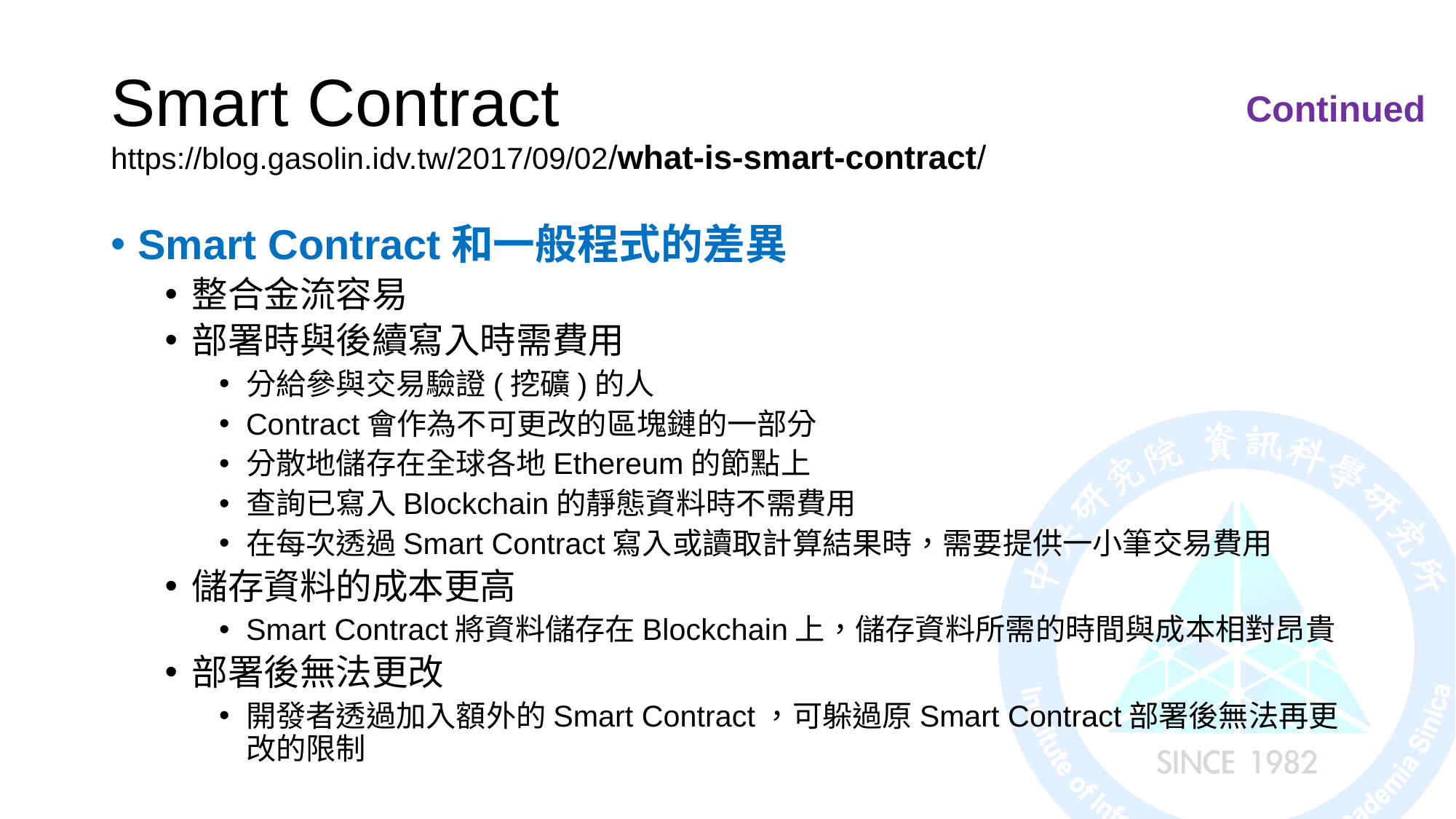

# Smart Contract https://blog.gasolin.idv.tw/2017/09/02/what-is-smart-contract/
Continued
Smart Contract和一般程式的差異
整合金流容易
部署時與後續寫入時需費用
分給參與交易驗證(挖礦)的人
Contract會作為不可更改的區塊鏈的一部分
分散地儲存在全球各地Ethereum的節點上
查詢已寫入Blockchain的靜態資料時不需費用
在每次透過Smart Contract寫入或讀取計算結果時，需要提供一小筆交易費用
儲存資料的成本更高
Smart Contract將資料儲存在Blockchain上，儲存資料所需的時間與成本相對昂貴
部署後無法更改
開發者透過加入額外的Smart Contract，可躲過原Smart Contract部署後無法再更改的限制